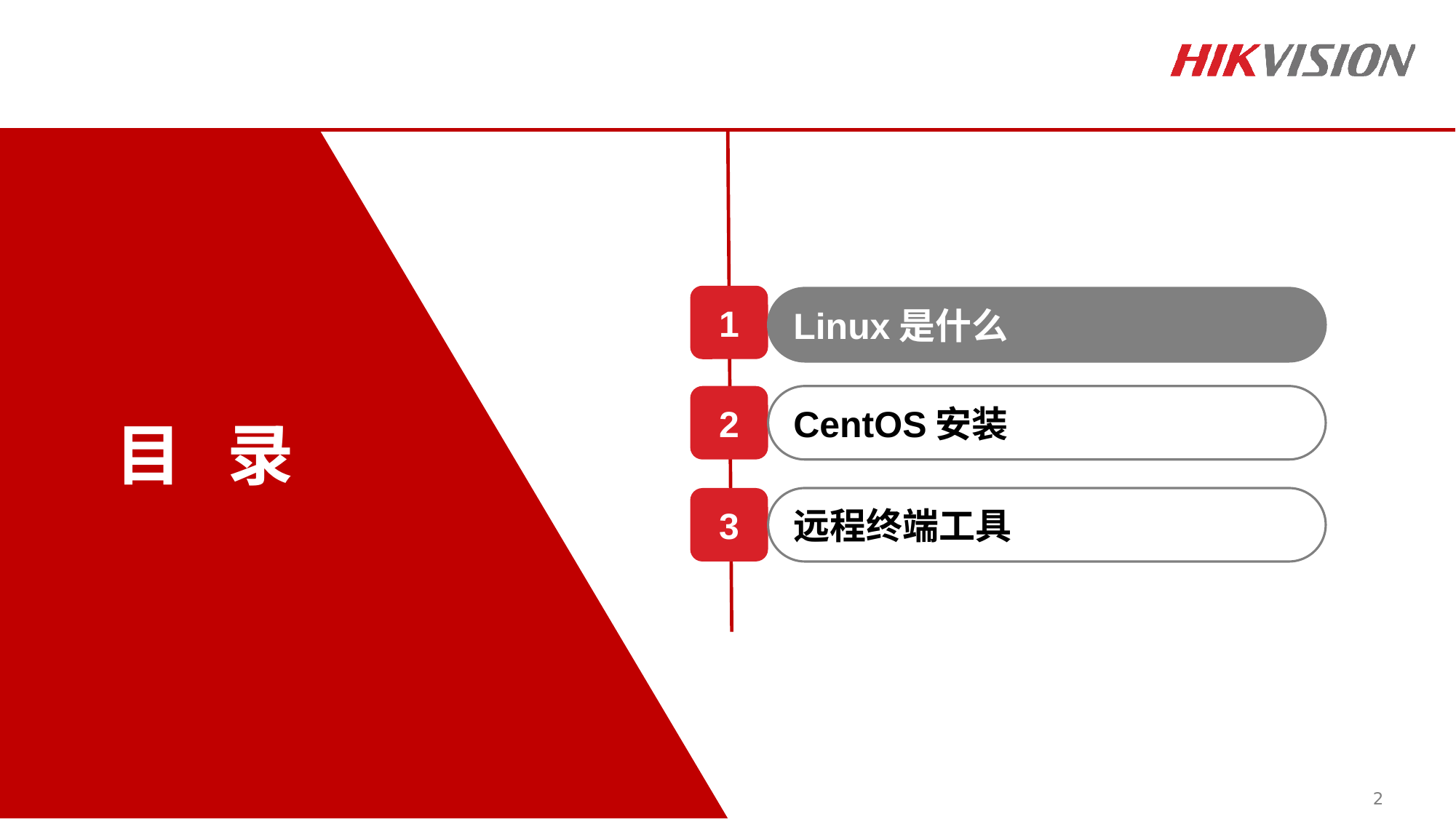

1
Linux是什么
CentOS安装

2
远程终端工具

3
目   录